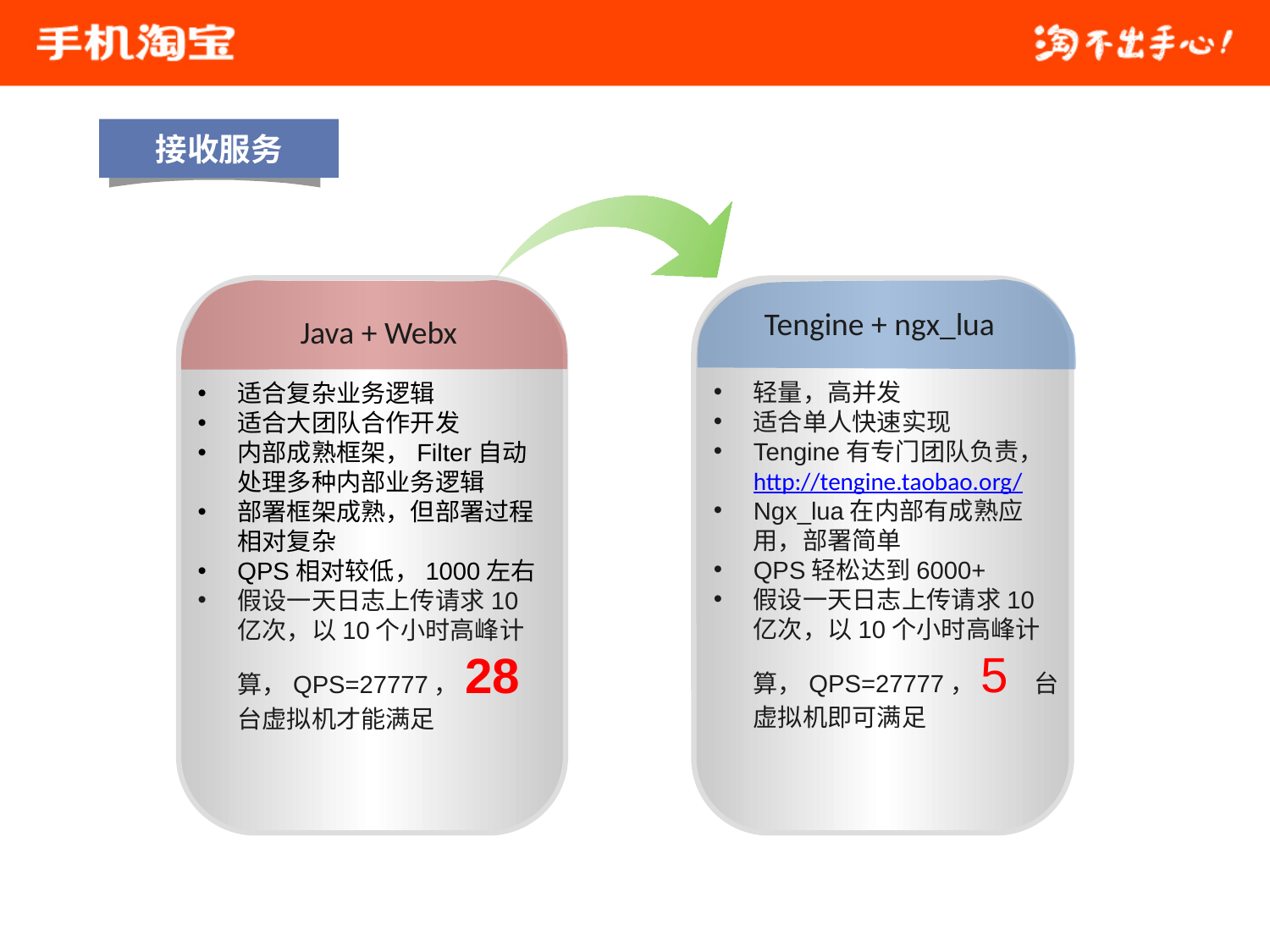

接收服务

Tengine + ngx_lua
Java + Webx

轻量，高并发
适合单人快速实现
Tengine有专门团队负责，http://tengine.taobao.org/
Ngx_lua在内部有成熟应用，部署简单
QPS轻松达到6000+
假设一天日志上传请求10亿次，以10个小时高峰计算，QPS=27777，5 台虚拟机即可满足
适合复杂业务逻辑
适合大团队合作开发
内部成熟框架，Filter自动处理多种内部业务逻辑
部署框架成熟，但部署过程相对复杂
QPS相对较低，1000左右
假设一天日志上传请求10亿次，以10个小时高峰计算，QPS=27777，28台虚拟机才能满足